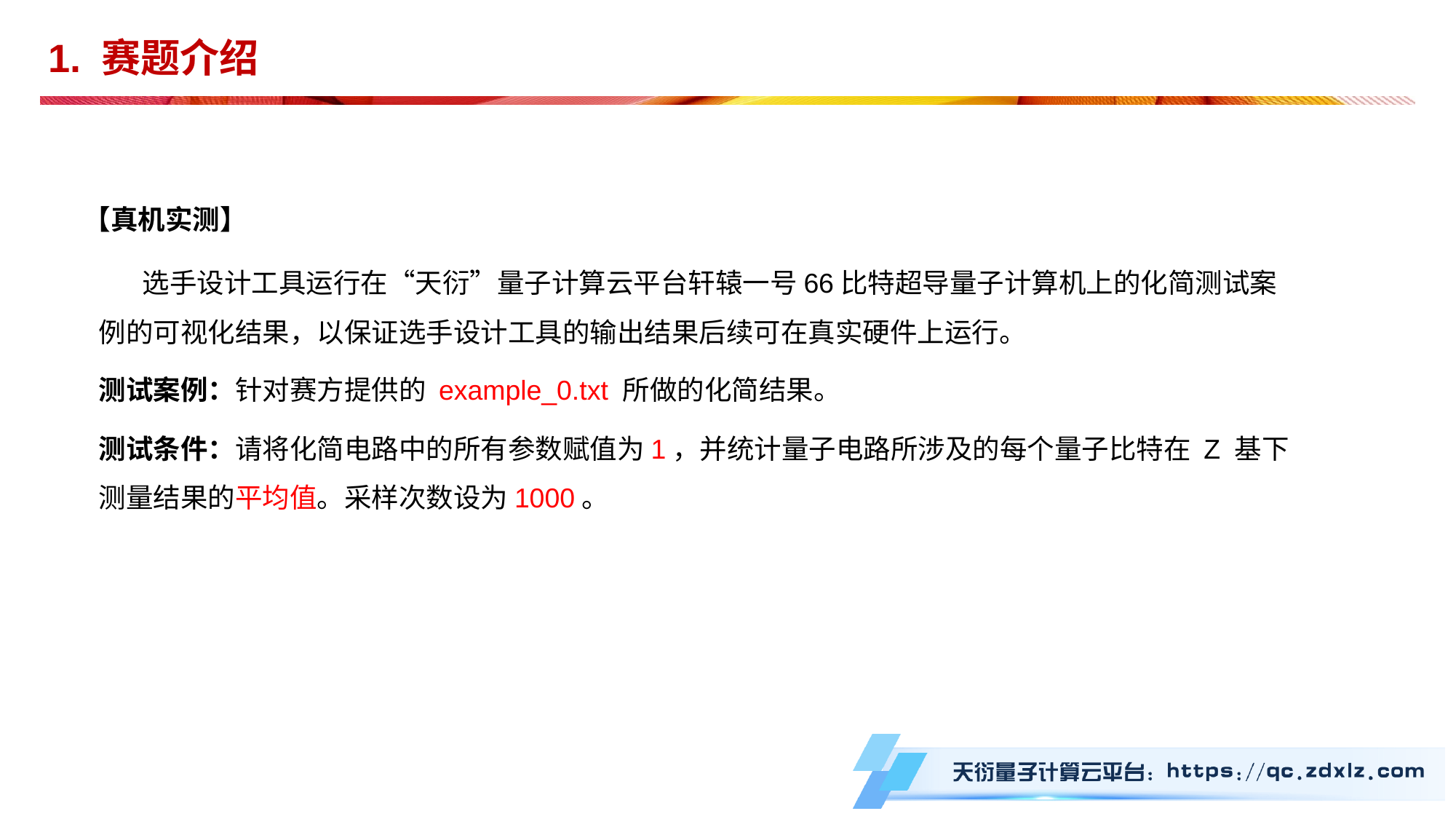

1. 赛题介绍
【真机实测】

      选手设计工具运行在“天衍”量子计算云平台轩辕一号66比特超导量子计算机上的化简测试案例的可视化结果，以保证选手设计工具的输出结果后续可在真实硬件上运行。
测试案例：针对赛方提供的 example_0.txt 所做的化简结果。
测试条件：请将化简电路中的所有参数赋值为1，并统计量子电路所涉及的每个量子比特在 Z 基下测量结果的平均值。采样次数设为1000。